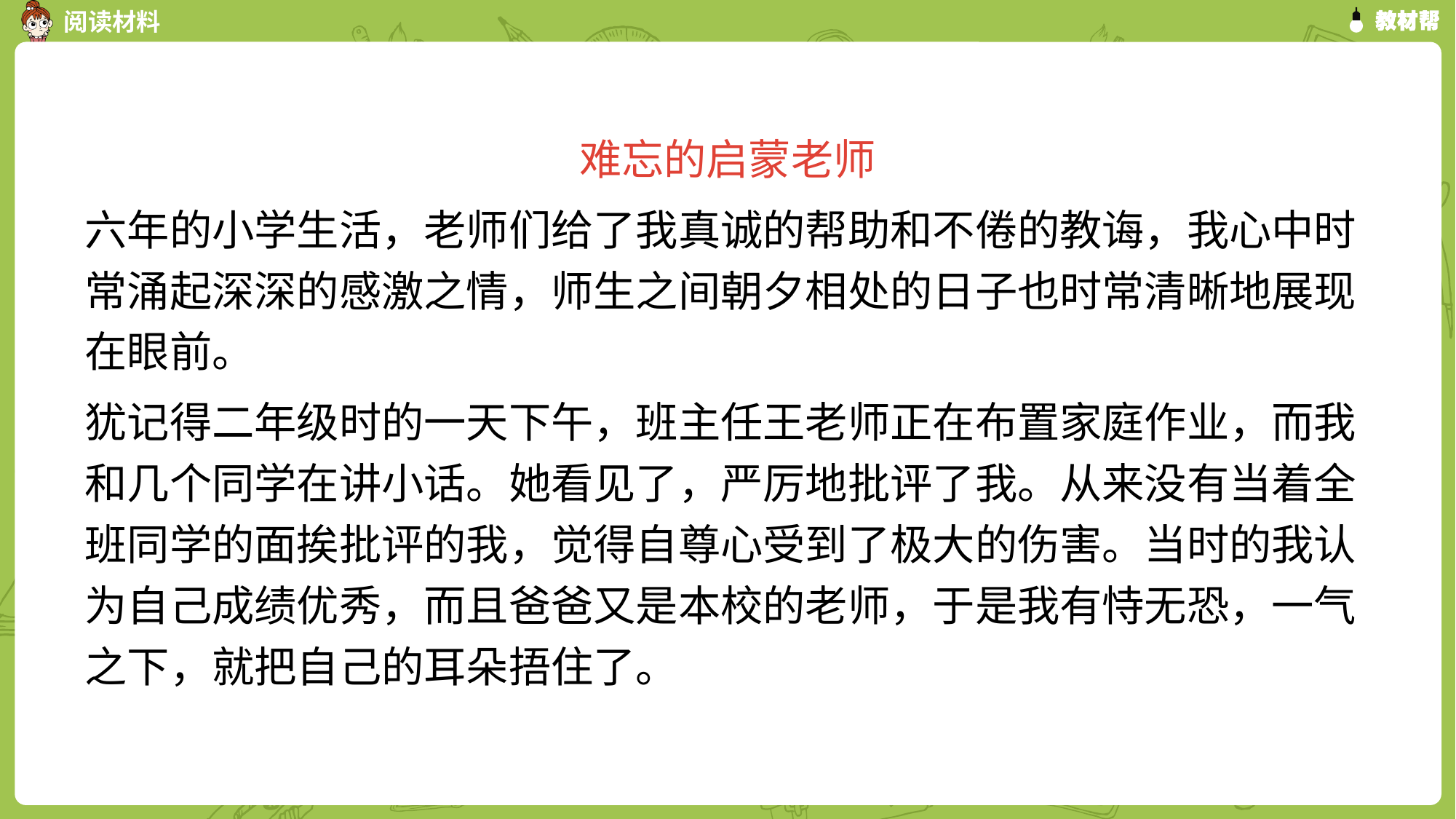

难忘的启蒙老师
六年的小学生活，老师们给了我真诚的帮助和不倦的教诲，我心中时常涌起深深的感激之情，师生之间朝夕相处的日子也时常清晰地展现在眼前。
犹记得二年级时的一天下午，班主任王老师正在布置家庭作业，而我和几个同学在讲小话。她看见了，严厉地批评了我。从来没有当着全班同学的面挨批评的我，觉得自尊心受到了极大的伤害。当时的我认为自己成绩优秀，而且爸爸又是本校的老师，于是我有恃无恐，一气之下，就把自己的耳朵捂住了。